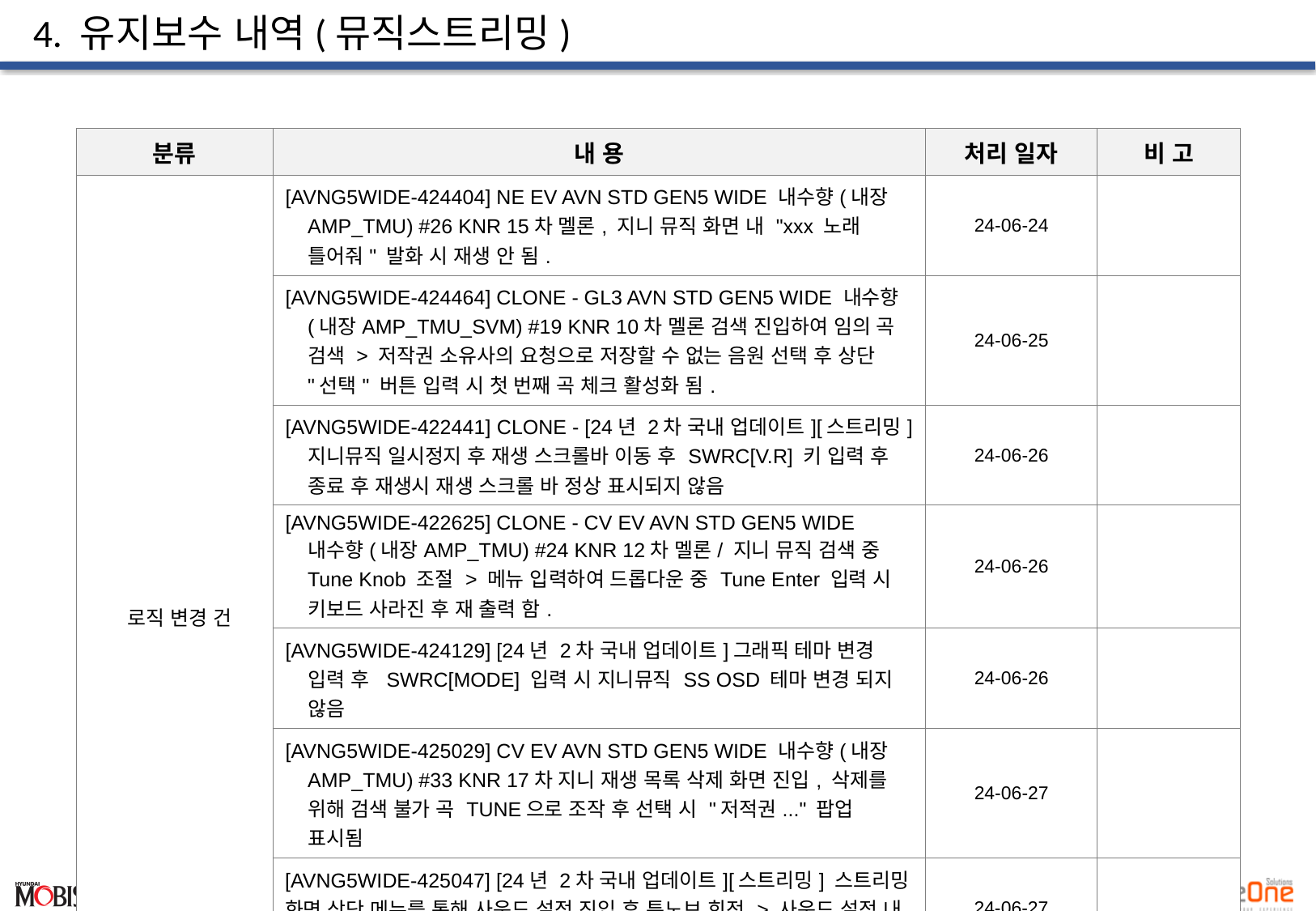

# 4. 유지보수 내역(뮤직스트리밍)
| 분류 | 내 용 | 처리 일자 | 비 고 |
| --- | --- | --- | --- |
| 로직 변경 건 | [AVNG5WIDE-424404] NE EV AVN STD GEN5 WIDE 내수향(내장AMP\_TMU) #26 KNR 15차 멜론, 지니 뮤직 화면 내 "xxx 노래 틀어줘" 발화 시 재생 안 됨. | 24-06-24 |  |
|  | [AVNG5WIDE-424464] CLONE - GL3 AVN STD GEN5 WIDE 내수향(내장AMP\_TMU\_SVM) #19 KNR 10차 멜론 검색 진입하여 임의 곡 검색 > 저작권 소유사의 요청으로 저장할 수 없는 음원 선택 후 상단 "선택" 버튼 입력 시 첫 번째 곡 체크 활성화 됨. | 24-06-25 |  |
|  | [AVNG5WIDE-422441] CLONE - [24년 2차 국내 업데이트][스트리밍]지니뮤직 일시정지 후 재생 스크롤바 이동 후 SWRC[V.R] 키 입력 후 종료 후 재생시 재생 스크롤 바 정상 표시되지 않음 | 24-06-26 |  |
|  | [AVNG5WIDE-422625] CLONE - CV EV AVN STD GEN5 WIDE 내수향(내장AMP\_TMU) #24 KNR 12차 멜론/ 지니 뮤직 검색 중 Tune Knob 조절 > 메뉴 입력하여 드롭다운 중 Tune Enter 입력 시 키보드 사라진 후 재 출력 함. | 24-06-26 |  |
|  | [AVNG5WIDE-424129] [24년 2차 국내 업데이트]그래픽 테마 변경 입력 후 SWRC[MODE] 입력 시 지니뮤직 SS OSD 테마 변경 되지 않음 | 24-06-26 |  |
|  | [AVNG5WIDE-425029] CV EV AVN STD GEN5 WIDE 내수향(내장AMP\_TMU) #33 KNR 17차 지니 재생 목록 삭제 화면 진입, 삭제를 위해 검색 불가 곡 TUNE으로 조작 후 선택 시 "저적권..." 팝업 표시됨 | 24-06-27 |  |
|  | [AVNG5WIDE-425047] [24년 2차 국내 업데이트][스트리밍] 스트리밍 화면 상단 메뉴를 통해 사운드 설정 진입 후 튠노브 회전 > 사운드 설정 내 임의의 화면 입력 시 하이라이트 초기화됨 | 24-06-27 |  |
|  | [AVNG5WIDE-420545] [24년 2차 국내 업데이트][스트리밍]지니뮤직 일시정지 후 재생 스크롤바 이동 후 SWRC[V.R] 키 입력 후 종료 후 재생시 재생 스크롤 바 정상 표시되지 않음 | 24-06-27 |  |
24년도 표준형 5세대 WIDE_WIDE NH AVN 뮤직스트리밍 유지보수